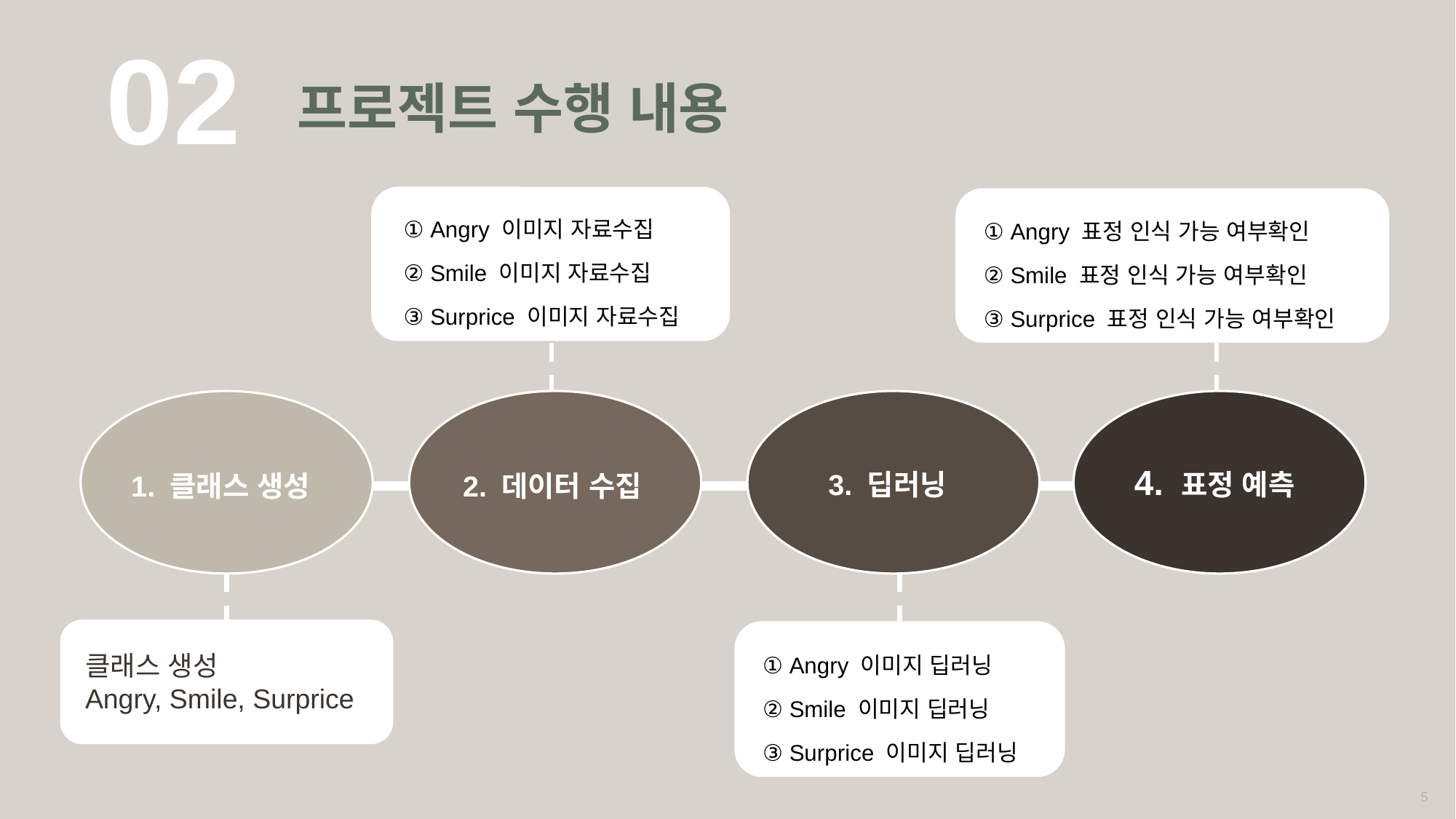

프로젝트 수행 내용
02

① Angry 이미지 자료수집
② Smile 이미지 자료수집
③ Surprice 이미지 자료수집
① Angry 표정 인식 가능 여부확인
② Smile 표정 인식 가능 여부확인
③ Surprice 표정 인식 가능 여부확인

4. 표정 예측
3. 딥러닝
2. 데이터 수집
1. 클래스 생성

① Angry 이미지 딥러닝
② Smile 이미지 딥러닝
③ Surprice 이미지 딥러닝
클래스 생성
Angry, Smile, Surprice
5